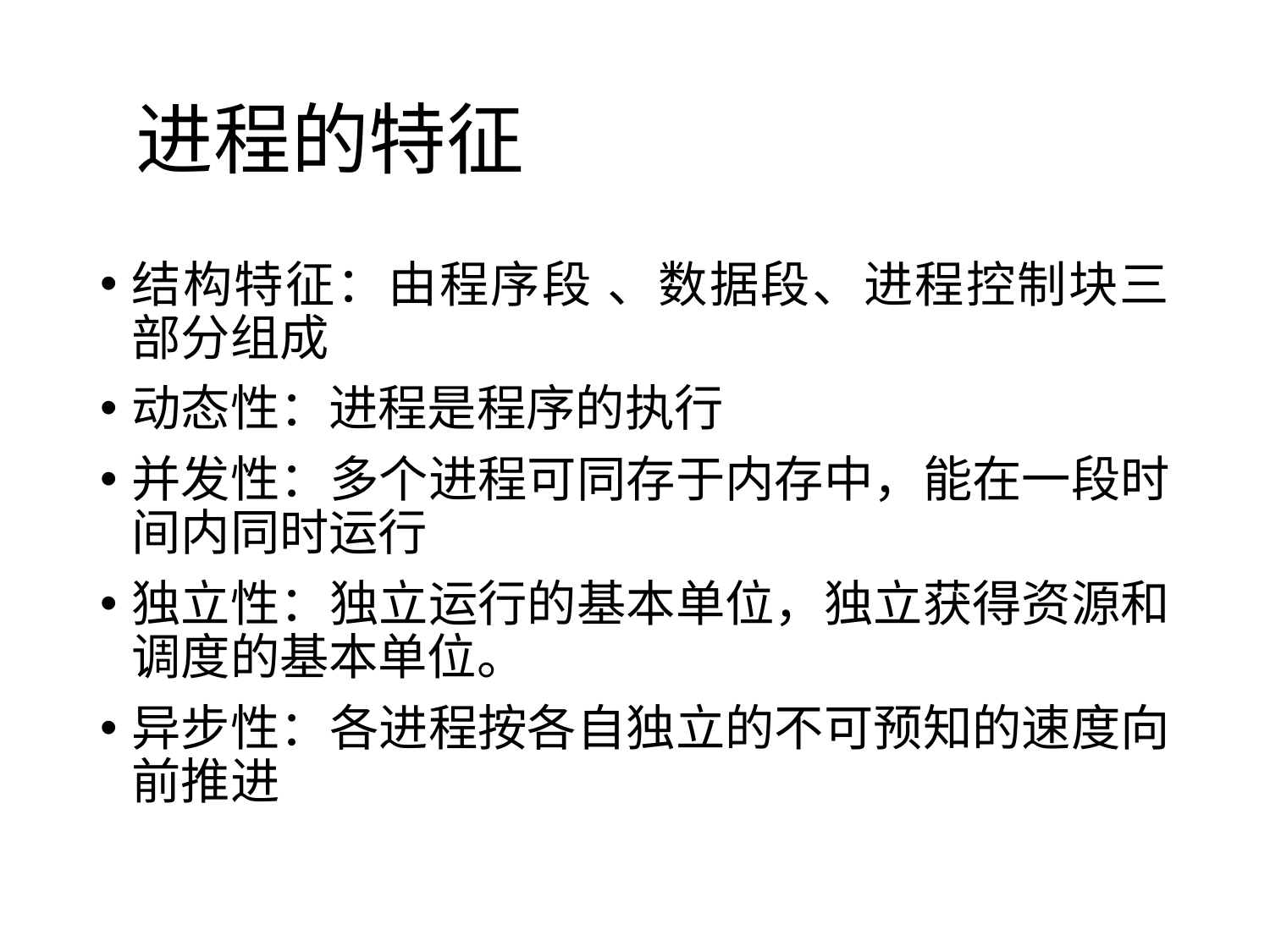

# 进程的特征
结构特征：由程序段 、数据段、进程控制块三部分组成
动态性：进程是程序的执行
并发性：多个进程可同存于内存中，能在一段时间内同时运行
独立性：独立运行的基本单位，独立获得资源和调度的基本单位。
异步性：各进程按各自独立的不可预知的速度向前推进